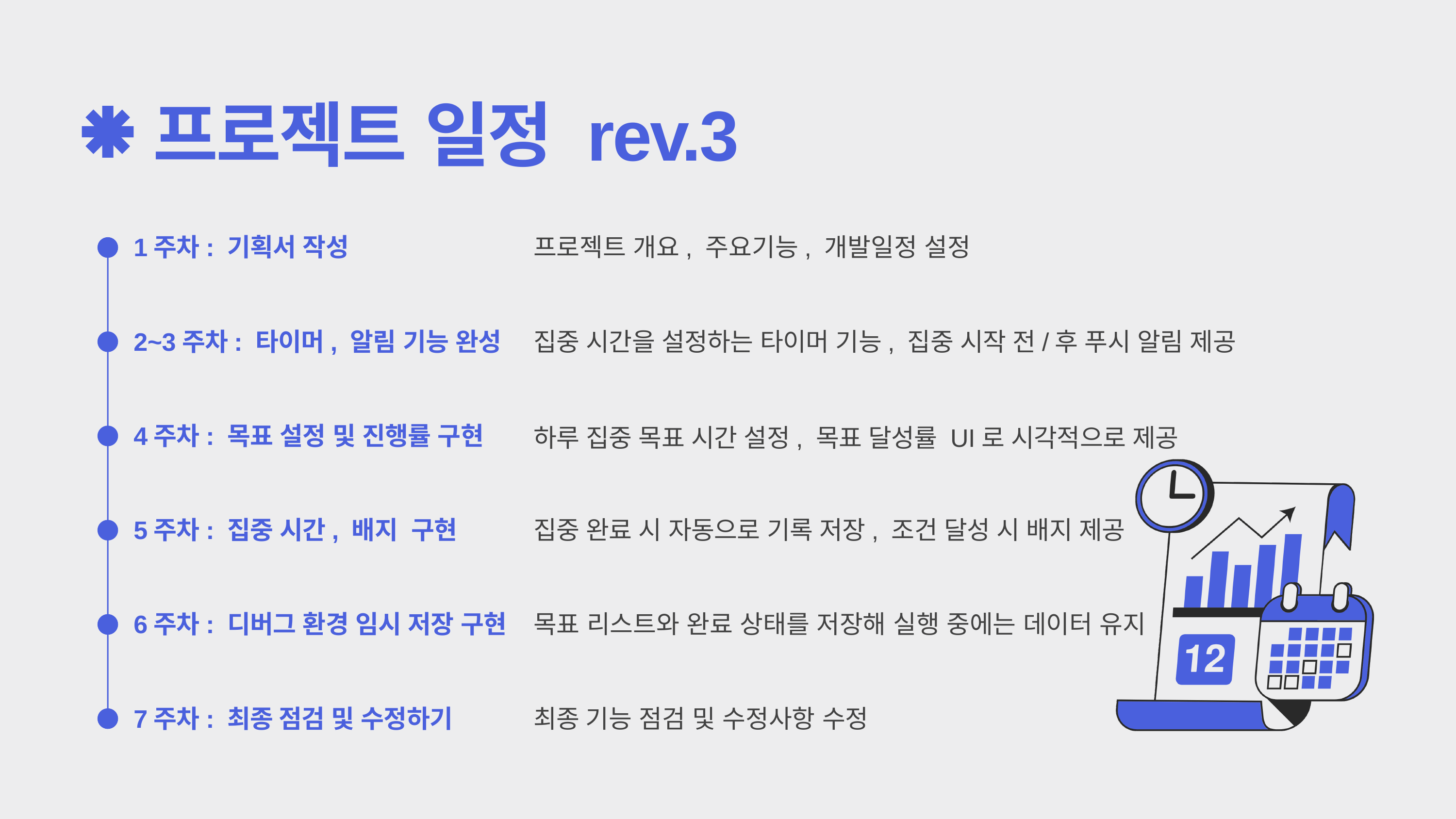

프로젝트 일정 rev.3

프로젝트 개요, 주요기능, 개발일정 설정
1주차: 기획서 작성

2~3주차: 타이머, 알림 기능 완성
집중 시간을 설정하는 타이머 기능, 집중 시작 전/후 푸시 알림 제공

4주차: 목표 설정 및 진행률 구현
하루 집중 목표 시간 설정, 목표 달성률 UI로 시각적으로 제공

5주차: 집중 시간, 배지  구현
집중 완료 시 자동으로 기록 저장, 조건 달성 시 배지 제공

6주차: 디버그 환경 임시 저장 구현
목표 리스트와 완료 상태를 저장해 실행 중에는 데이터 유지

7주차: 최종 점검 및 수정하기
최종 기능 점검 및 수정사항 수정